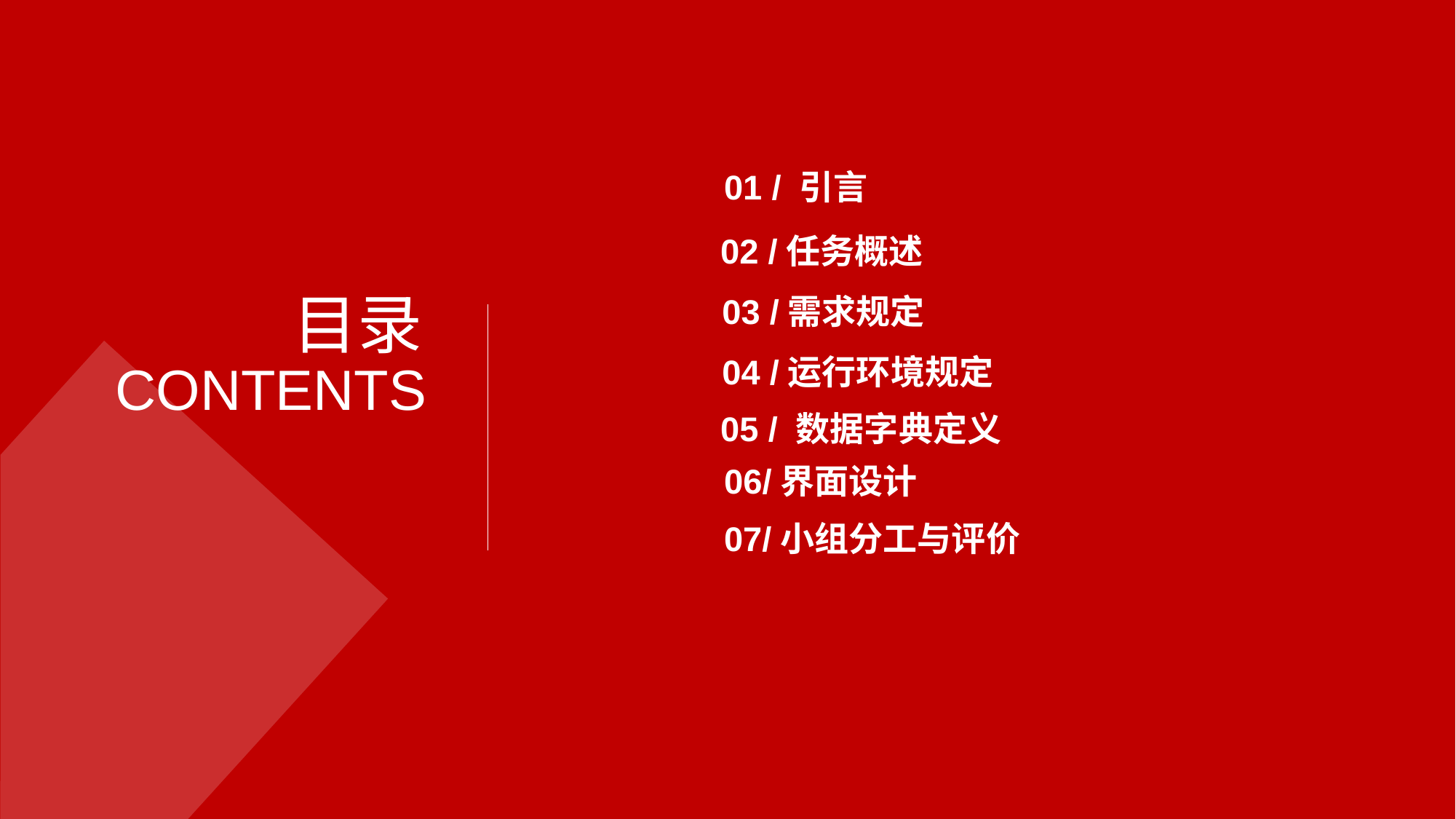

01 / 引言
02 /任务概述

目录
CONTENTS
03 /需求规定

04 /运行环境规定

05 / 数据字典定义

06/界面设计

07/小组分工与评价